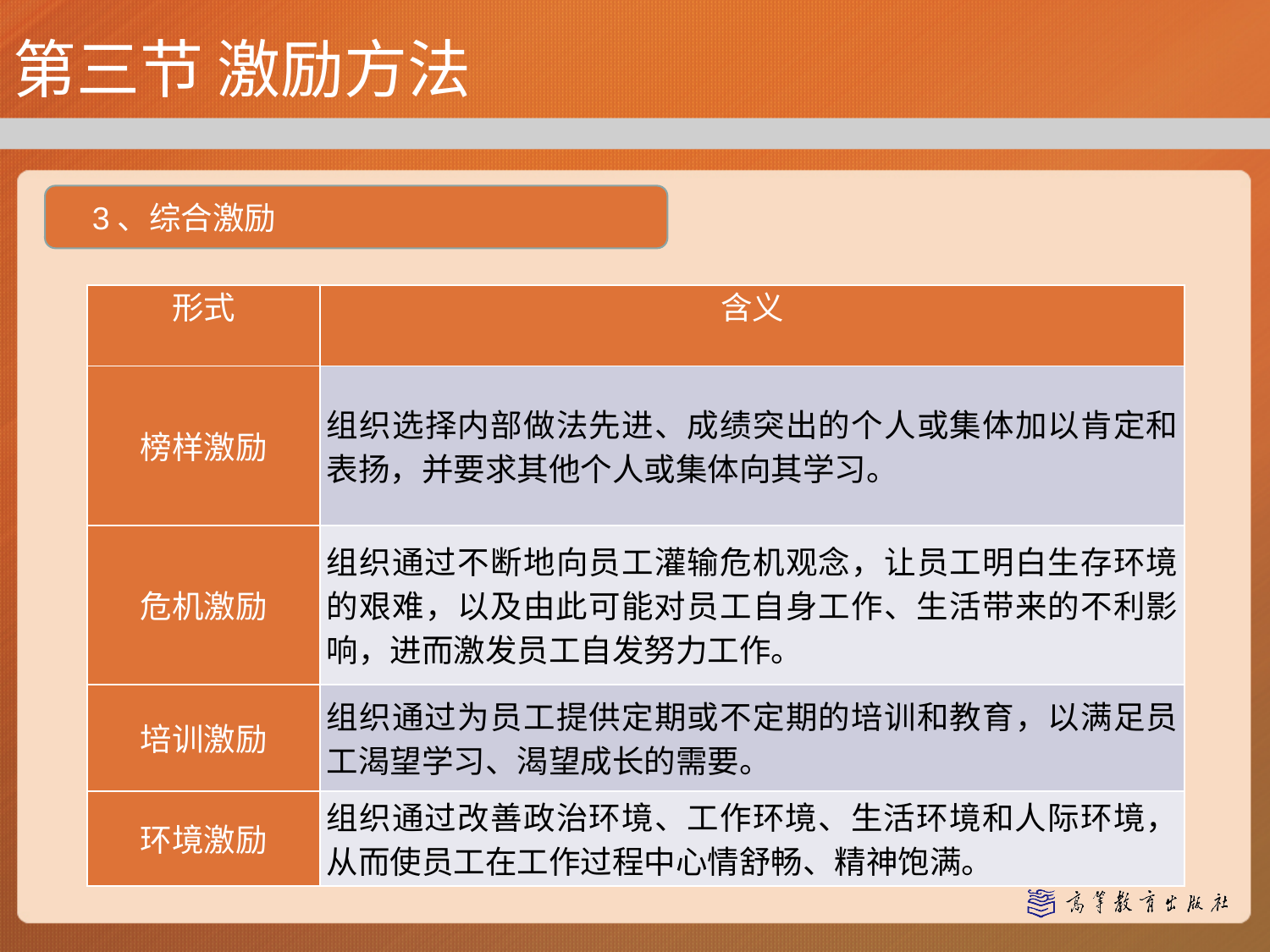

第三节 激励方法
3、综合激励
| 形式 | 含义 |
| --- | --- |
| 榜样激励 | 组织选择内部做法先进、成绩突出的个人或集体加以肯定和表扬，并要求其他个人或集体向其学习。 |
| 危机激励 | 组织通过不断地向员工灌输危机观念，让员工明白生存环境的艰难，以及由此可能对员工自身工作、生活带来的不利影响，进而激发员工自发努力工作。 |
| 培训激励 | 组织通过为员工提供定期或不定期的培训和教育，以满足员工渴望学习、渴望成长的需要。 |
| 环境激励 | 组织通过改善政治环境、工作环境、生活环境和人际环境，从而使员工在工作过程中心情舒畅、精神饱满。 |